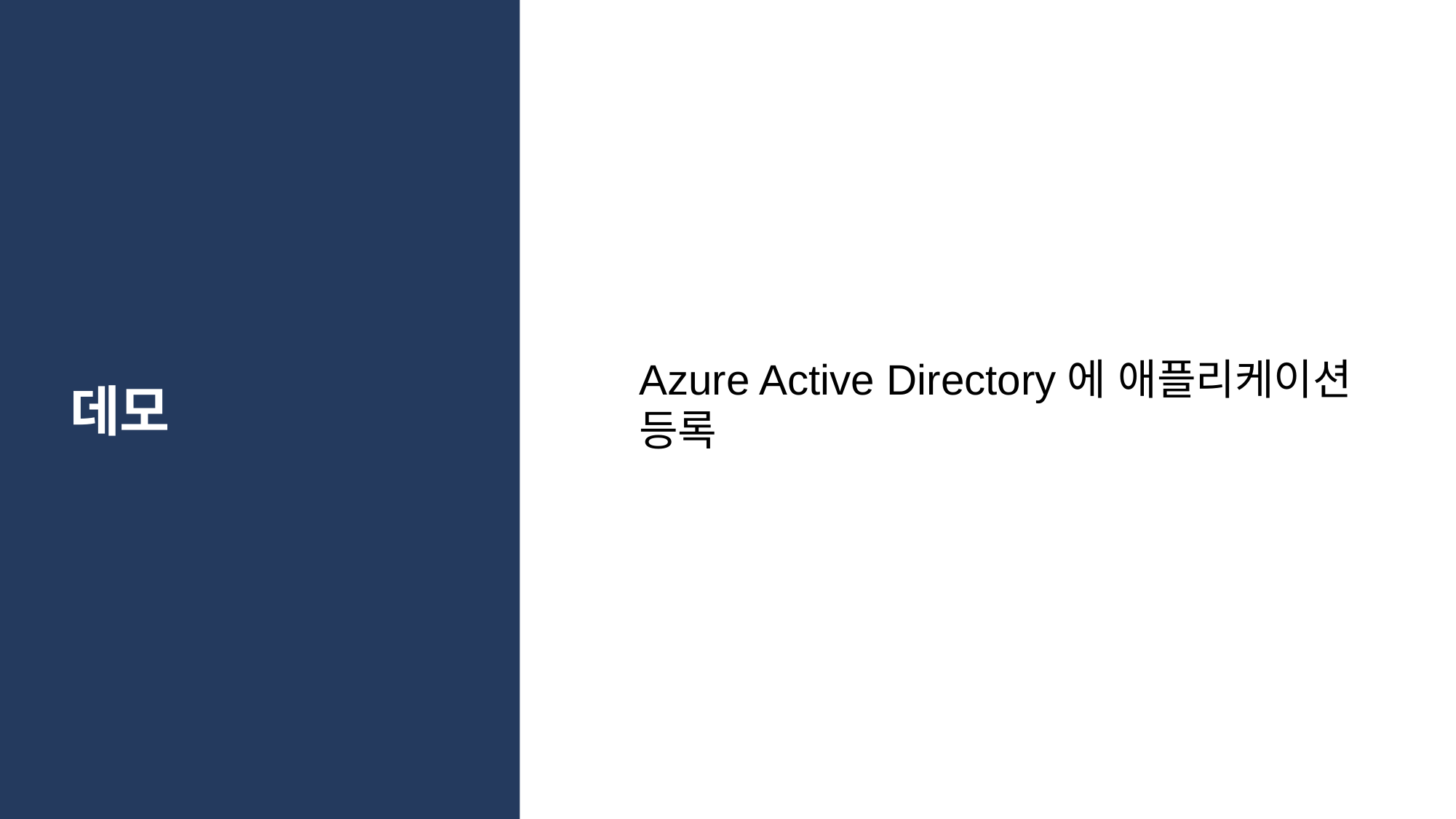

Azure Active Directory에 애플리케이션 등록
# 데모